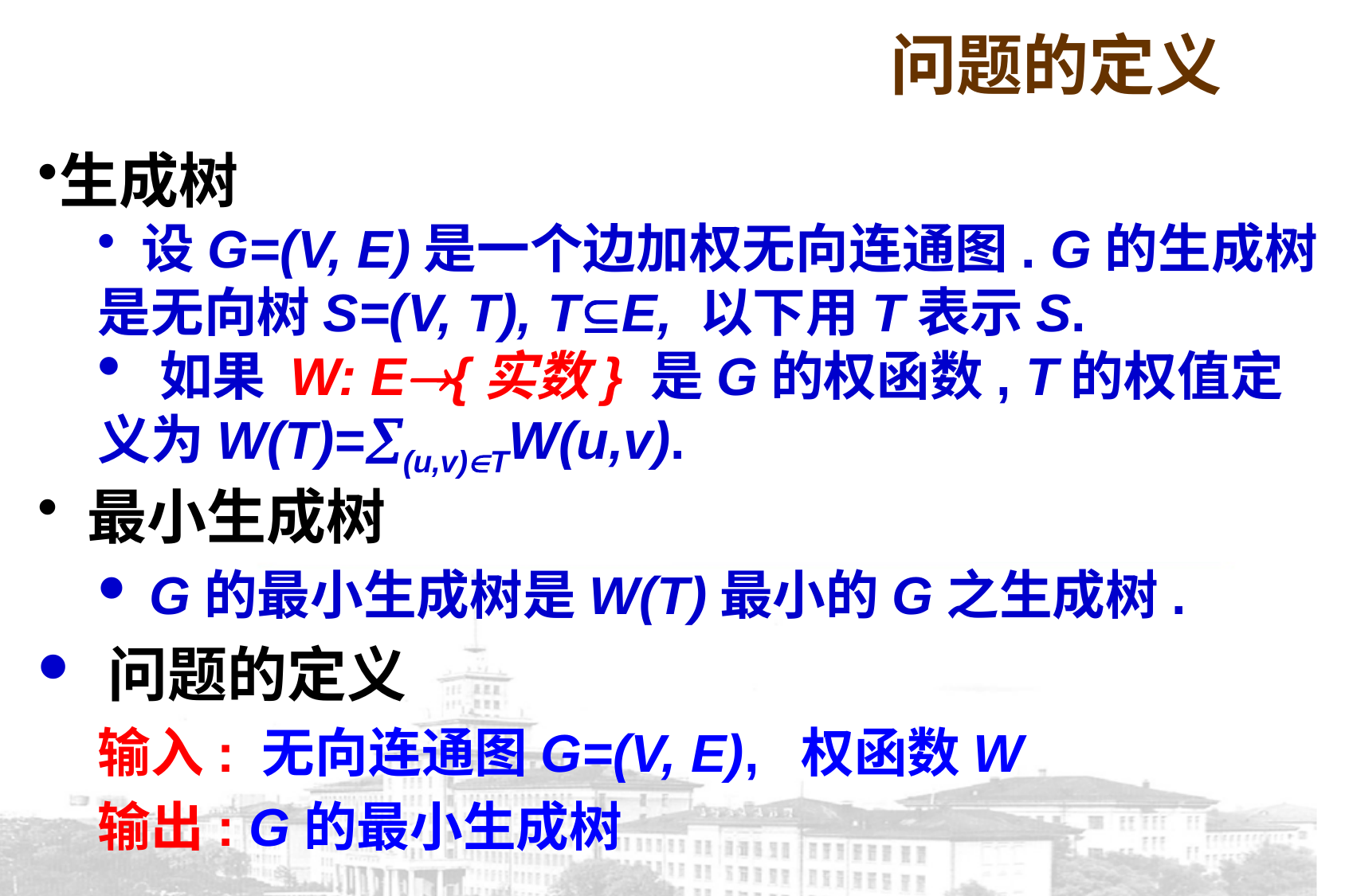

问题的定义
生成树
 设G=(V, E)是一个边加权无向连通图. G的生成树是无向树S=(V, T), T⊆E, 以下用T表示S.
  如果 W: E→{实数} 是G的权函数, T的权值定义为W(T)=∑(u,v)∈TW(u,v).
 最小生成树
 G的最小生成树是W(T)最小的G之生成树.
 问题的定义
输入: 无向连通图G=(V, E),  权函数W
输出: G的最小生成树